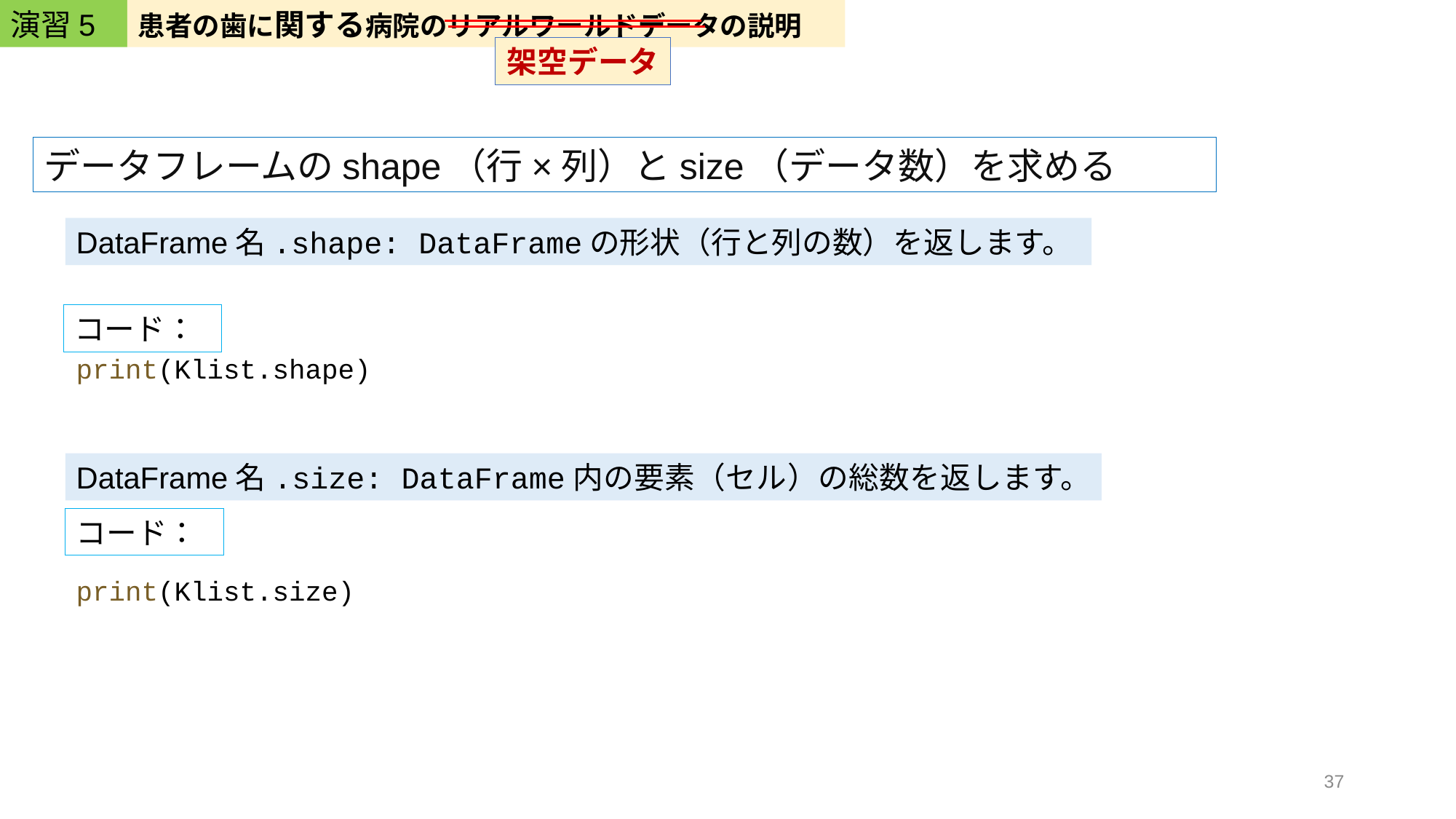

演習5
患者の歯に関する病院のリアルワールドデータの説明
架空データ
データフレームのshape（行×列）とsize（データ数）を求める
DataFrame名.shape: DataFrameの形状（行と列の数）を返します。
コード：
print(Klist.shape)
DataFrame名.size: DataFrame内の要素（セル）の総数を返します。
コード：
print(Klist.size)
37